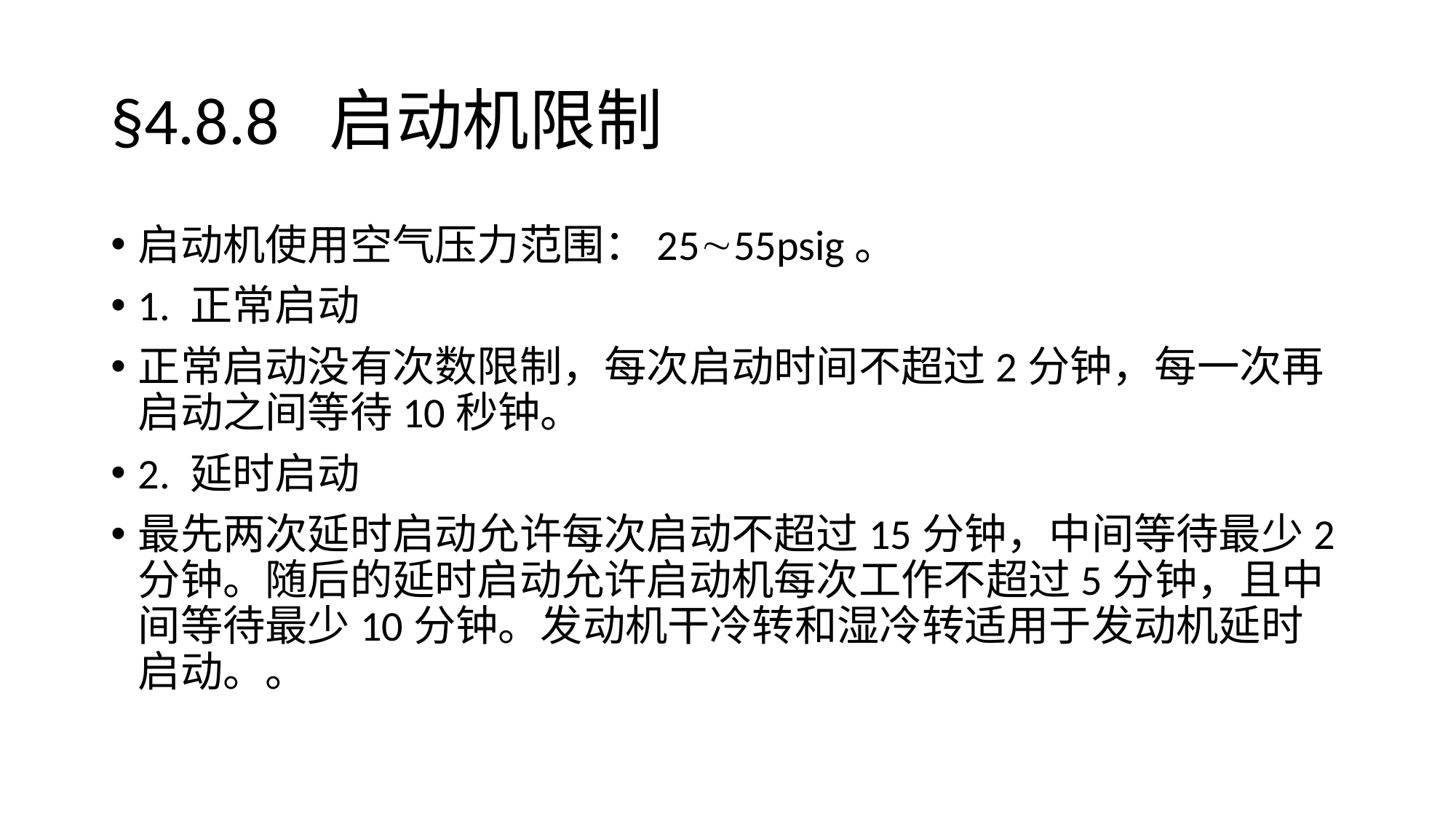

# §4.8.8	启动机限制
启动机使用空气压力范围：25∼55psig。
1. 正常启动
正常启动没有次数限制，每次启动时间不超过2分钟，每一次再启动之间等待10秒钟。
2. 延时启动
最先两次延时启动允许每次启动不超过15分钟，中间等待最少2分钟。随后的延时启动允许启动机每次工作不超过5分钟，且中间等待最少10分钟。发动机干冷转和湿冷转适用于发动机延时启动。。